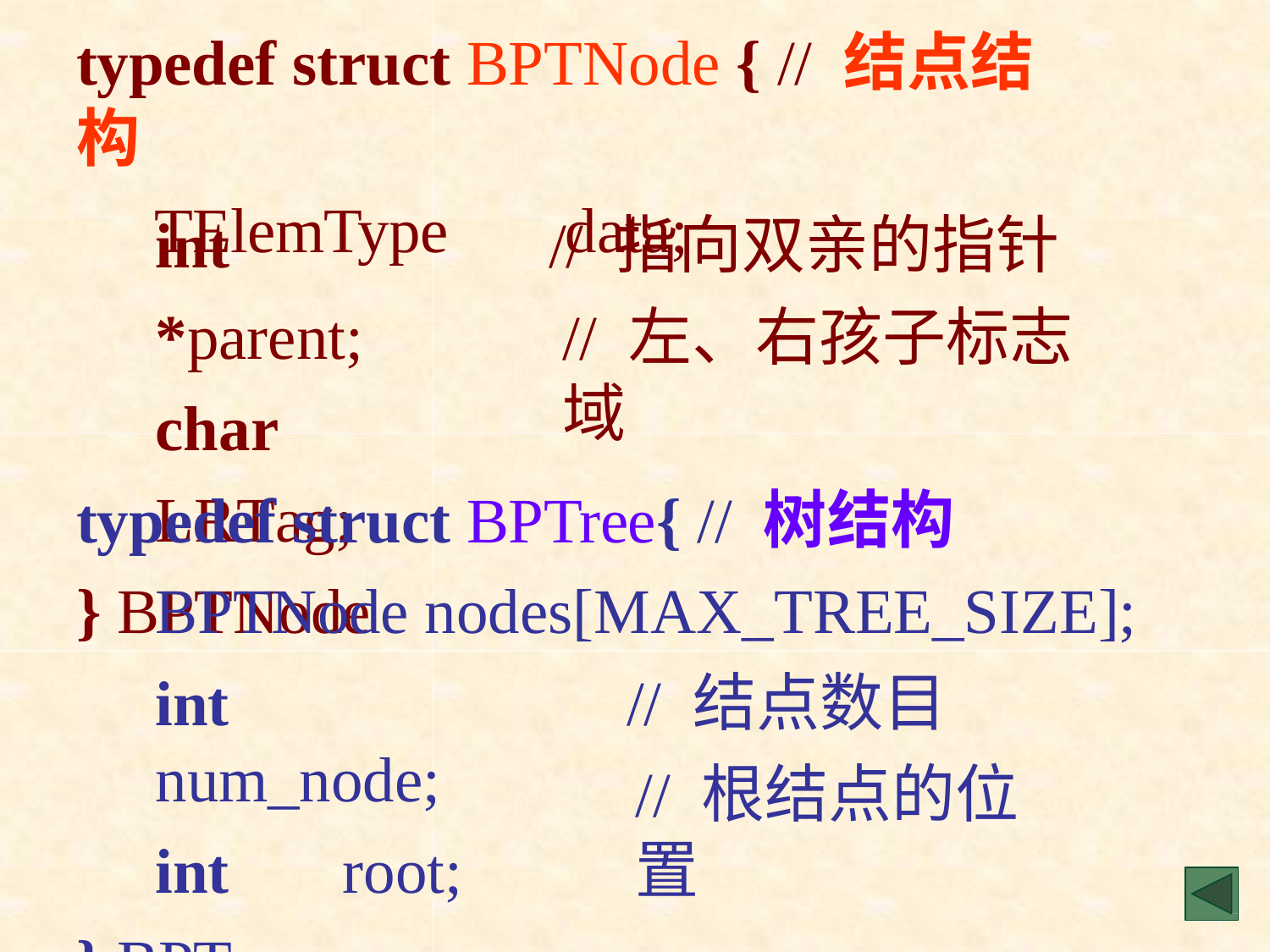

typedef struct BPTNode { // 结点结构
TElemType	data;
int	*parent;  char	LRTag;
} BPTNode
// 指向双亲的指针
// 左、右孩子标志域
typedef struct BPTree{ // 树结构
BPTNode nodes[MAX_TREE_SIZE];
int	num_node;
int	root;
} BPTree
// 结点数目
// 根结点的位置